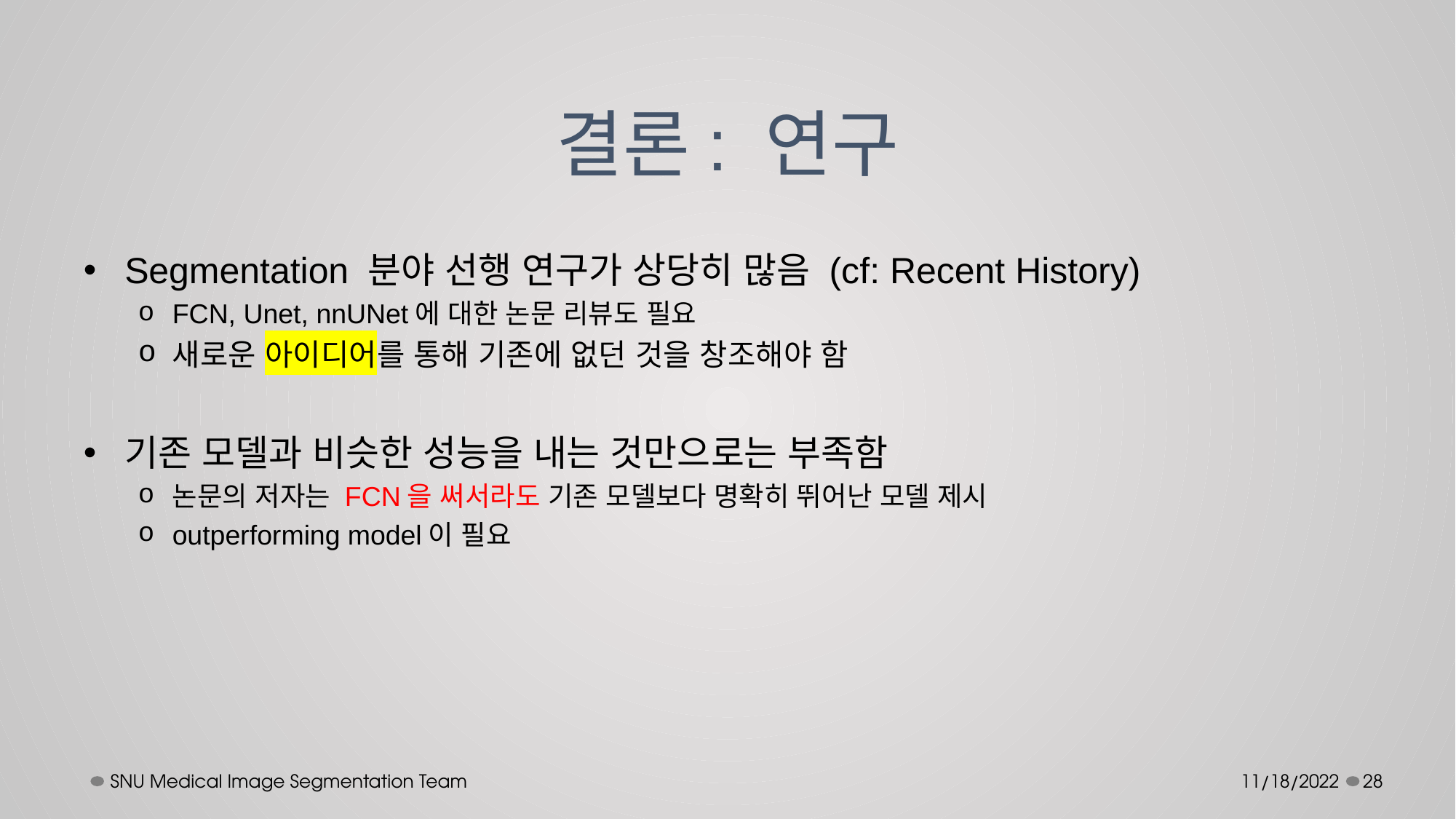

# 결론: 연구

Segmentation 분야 선행 연구가 상당히 많음 (cf: Recent History)
FCN, Unet, nnUNet에 대한 논문 리뷰도 필요
새로운 아이디어를 통해 기존에 없던 것을 창조해야 함

기존 모델과 비슷한 성능을 내는 것만으로는 부족함
논문의 저자는 FCN을 써서라도 기존 모델보다 명확히 뛰어난 모델 제시
outperforming model이 필요

SNU Medical Image Segmentation Team
11/18/2022
28